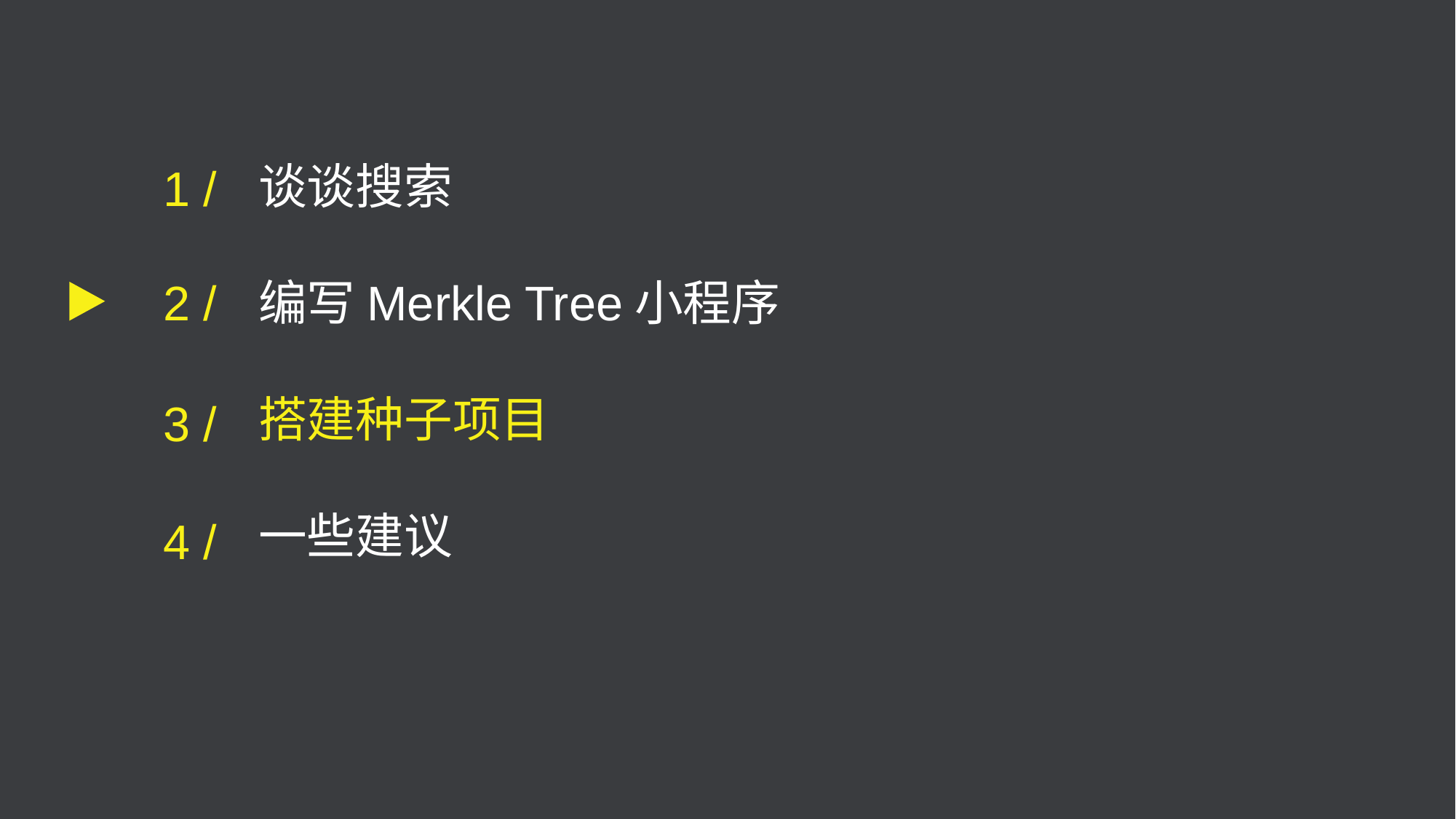

谈谈搜索

编写Merkle Tree小程序

搭建种子项目

一些建议
1 /
2 /

3 /
4 /